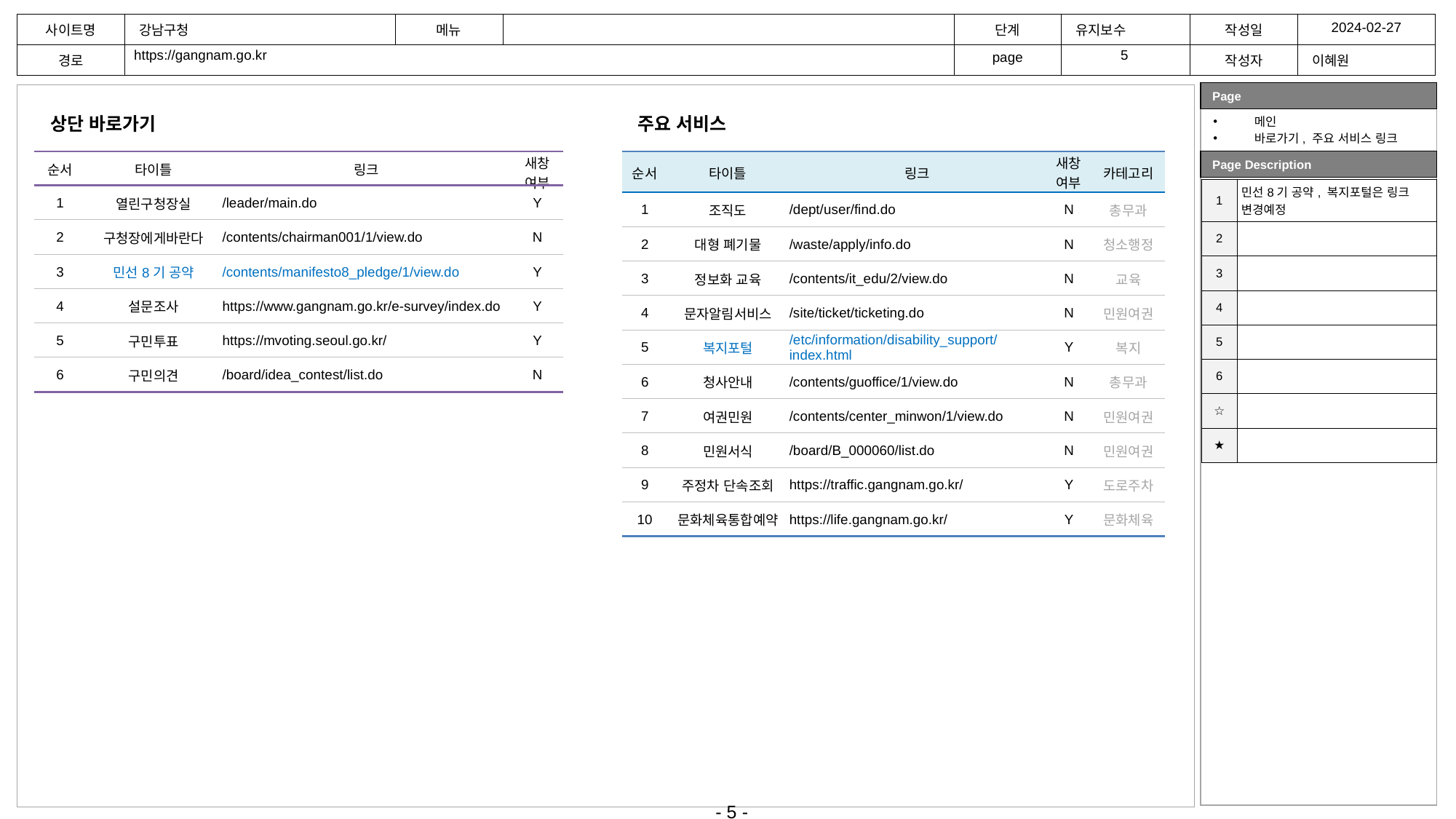

2024-02-27
5
https://gangnam.go.kr
상단 바로가기
주요 서비스
메인
바로가기, 주요 서비스 링크
| 순서 | 타이틀 | 링크 | 새창 여부 |
| --- | --- | --- | --- |
| 1 | 열린구청장실 | /leader/main.do | Y |
| 2 | 구청장에게바란다 | /contents/chairman001/1/view.do | N |
| 3 | 민선8기 공약 | /contents/manifesto8\_pledge/1/view.do | Y |
| 4 | 설문조사 | https://www.gangnam.go.kr/e-survey/index.do | Y |
| 5 | 구민투표 | https://mvoting.seoul.go.kr/ | Y |
| 6 | 구민의견 | /board/idea\_contest/list.do | N |
| 순서 | 타이틀 | 링크 | 새창 여부 | 카테고리 |
| --- | --- | --- | --- | --- |
| 1 | 조직도 | /dept/user/find.do | N | 총무과 |
| 2 | 대형 폐기물 | /waste/apply/info.do | N | 청소행정 |
| 3 | 정보화 교육 | /contents/it\_edu/2/view.do | N | 교육 |
| 4 | 문자알림서비스 | /site/ticket/ticketing.do | N | 민원여권 |
| 5 | 복지포털 | /etc/information/disability\_support/index.html | Y | 복지 |
| 6 | 청사안내 | /contents/guoffice/1/view.do | N | 총무과 |
| 7 | 여권민원 | /contents/center\_minwon/1/view.do | N | 민원여권 |
| 8 | 민원서식 | /board/B\_000060/list.do | N | 민원여권 |
| 9 | 주정차 단속조회 | https://traffic.gangnam.go.kr/ | Y | 도로주차 |
| 10 | 문화체육통합예약 | https://life.gangnam.go.kr/ | Y | 문화체육 |
| 1 | 민선8기 공약, 복지포털은 링크 변경예정 |
| --- | --- |
| 2 |  |
| 3 |  |
| 4 |  |
| 5 |  |
| 6 |  |
| ☆ |  |
| ★ |  |